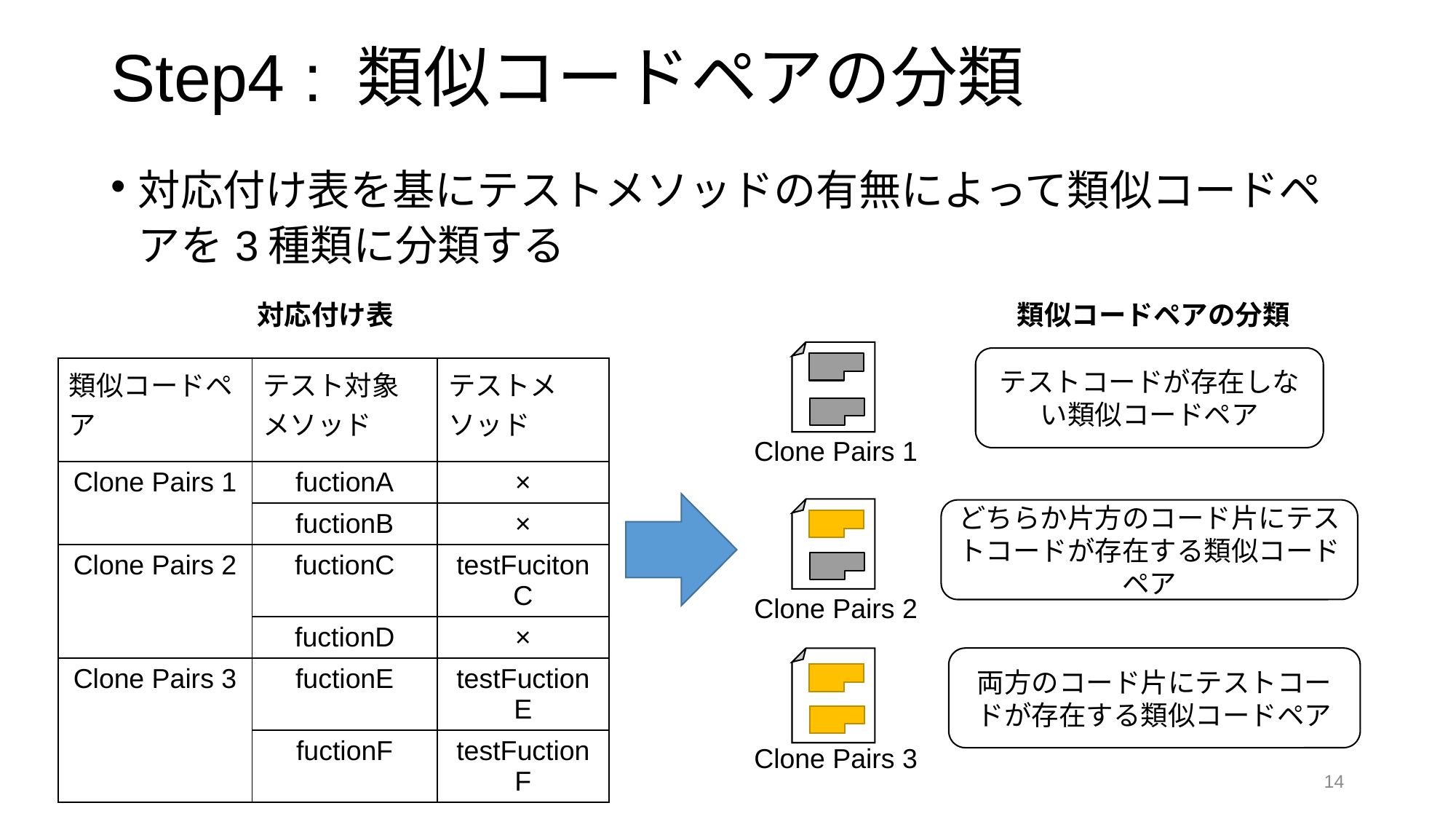

# Step4 : 類似コードペアの分類
対応付け表を基にテストメソッドの有無によって類似コードペアを3種類に分類する
類似コードペアの分類
対応付け表

テストコードが存在しない類似コードペア

| 類似コードペア | テスト対象 メソッド | テストメソッド |
| --- | --- | --- |
| Clone Pairs 1 | fuctionA | × |
|  | fuctionB | × |
| Clone Pairs 2 | fuctionC | testFucitonC |
|  | fuctionD | × |
| Clone Pairs 3 | fuctionE | testFuctionE |
|  | fuctionF | testFuctionF |

Clone Pairs 1

どちらか片方のコード片にテストコードが存在する類似コードペア

Clone Pairs 2

両方のコード片にテストコードが存在する類似コードペア

Clone Pairs 3
14